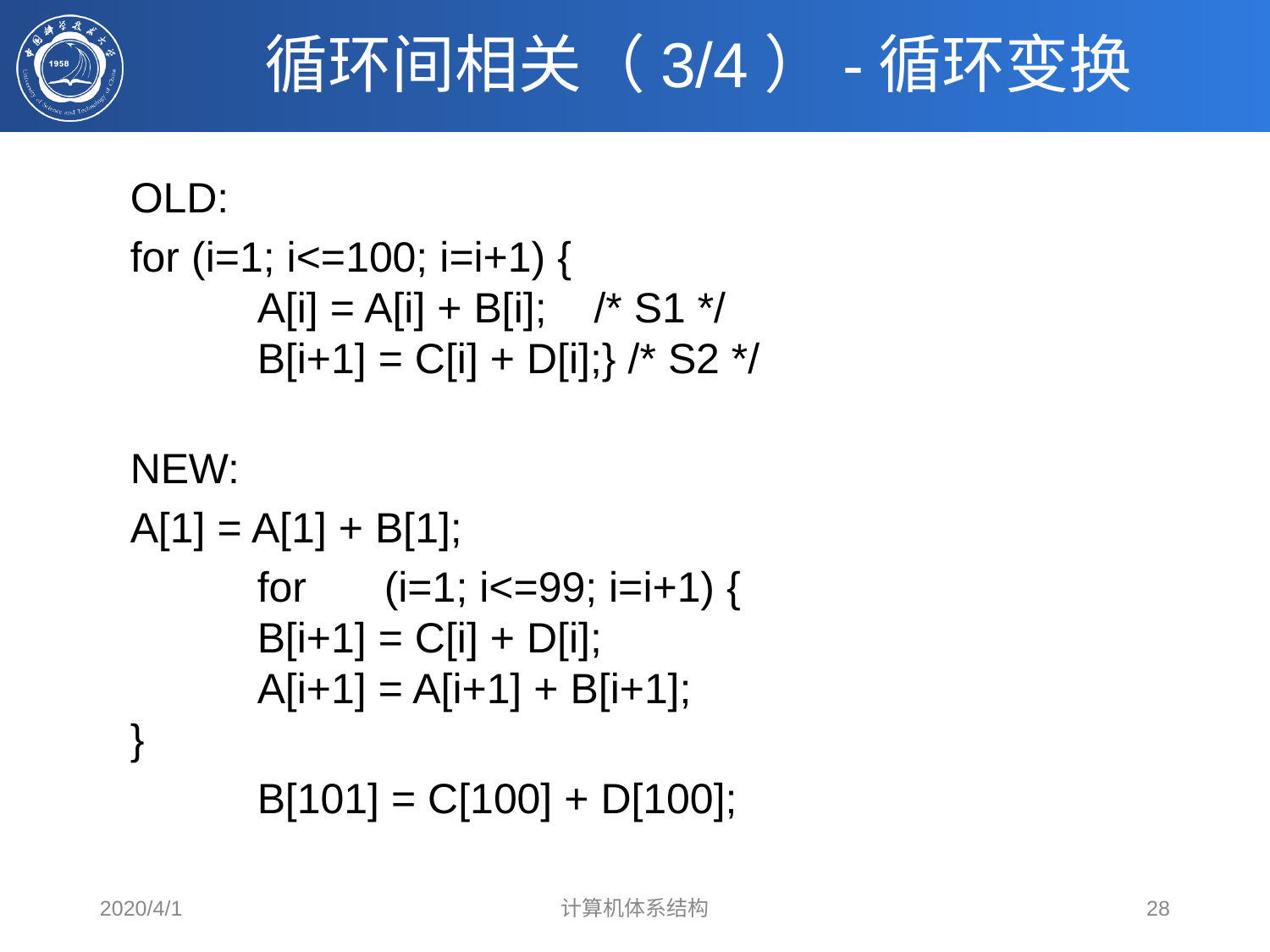

# 循环间相关（3/4）-循环变换

OLD:
for (i=1; i<=100; i=i+1) {
	A[i] = A[i] + B[i];    /* S1 */
	B[i+1] = C[i] + D[i];} /* S2 */
NEW:
A[1] = A[1] + B[1];
	for 	(i=1; i<=99; i=i+1) {
	B[i+1] = C[i] + D[i];
	A[i+1] = A[i+1] + B[i+1];
}
	B[101] = C[100] + D[100];

2020/4/1
计算机体系结构
28